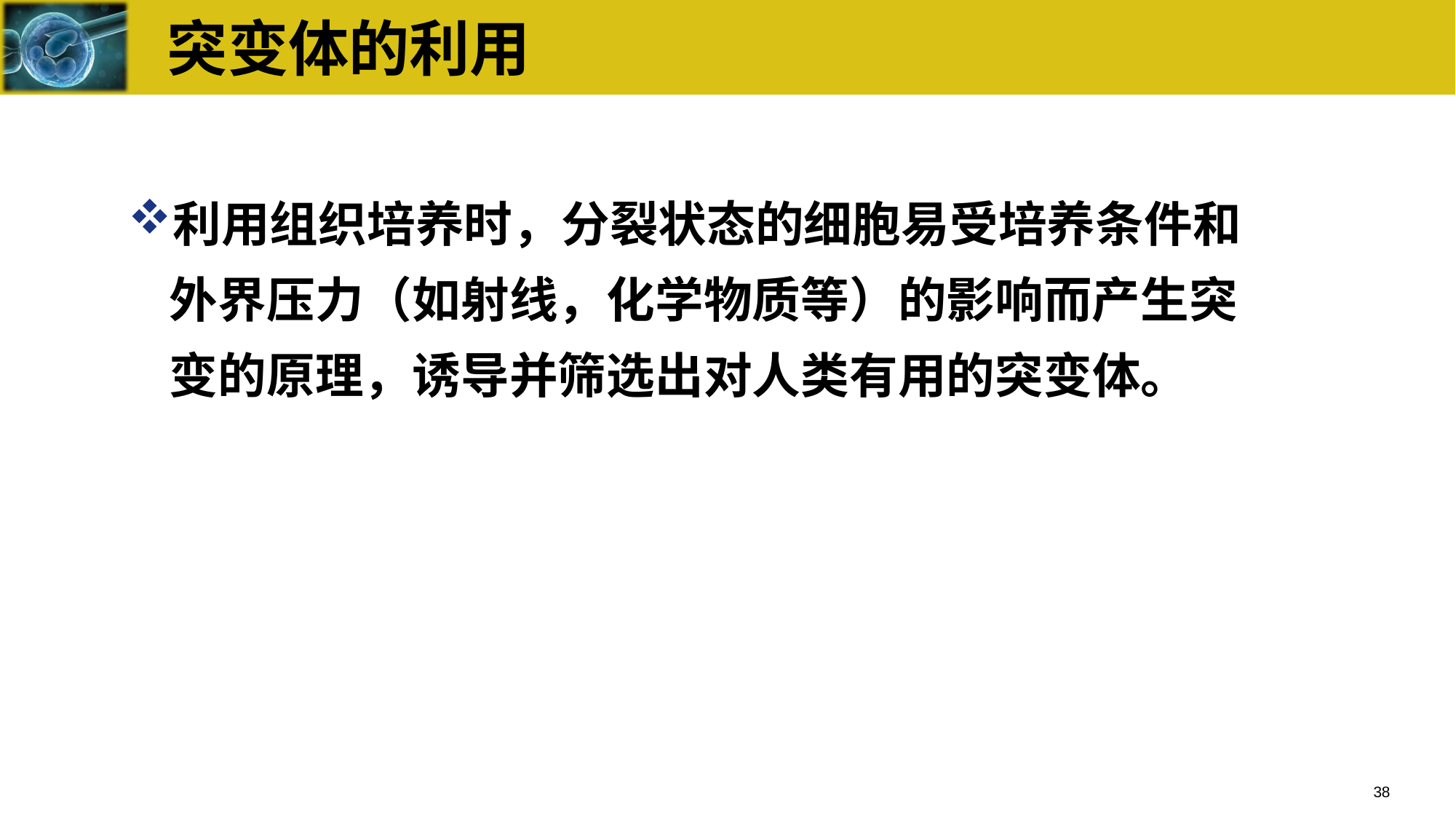

# 突变体的利用
利用组织培养时，分裂状态的细胞易受培养条件和外界压力（如射线，化学物质等）的影响而产生突变的原理，诱导并筛选出对人类有用的突变体。
38